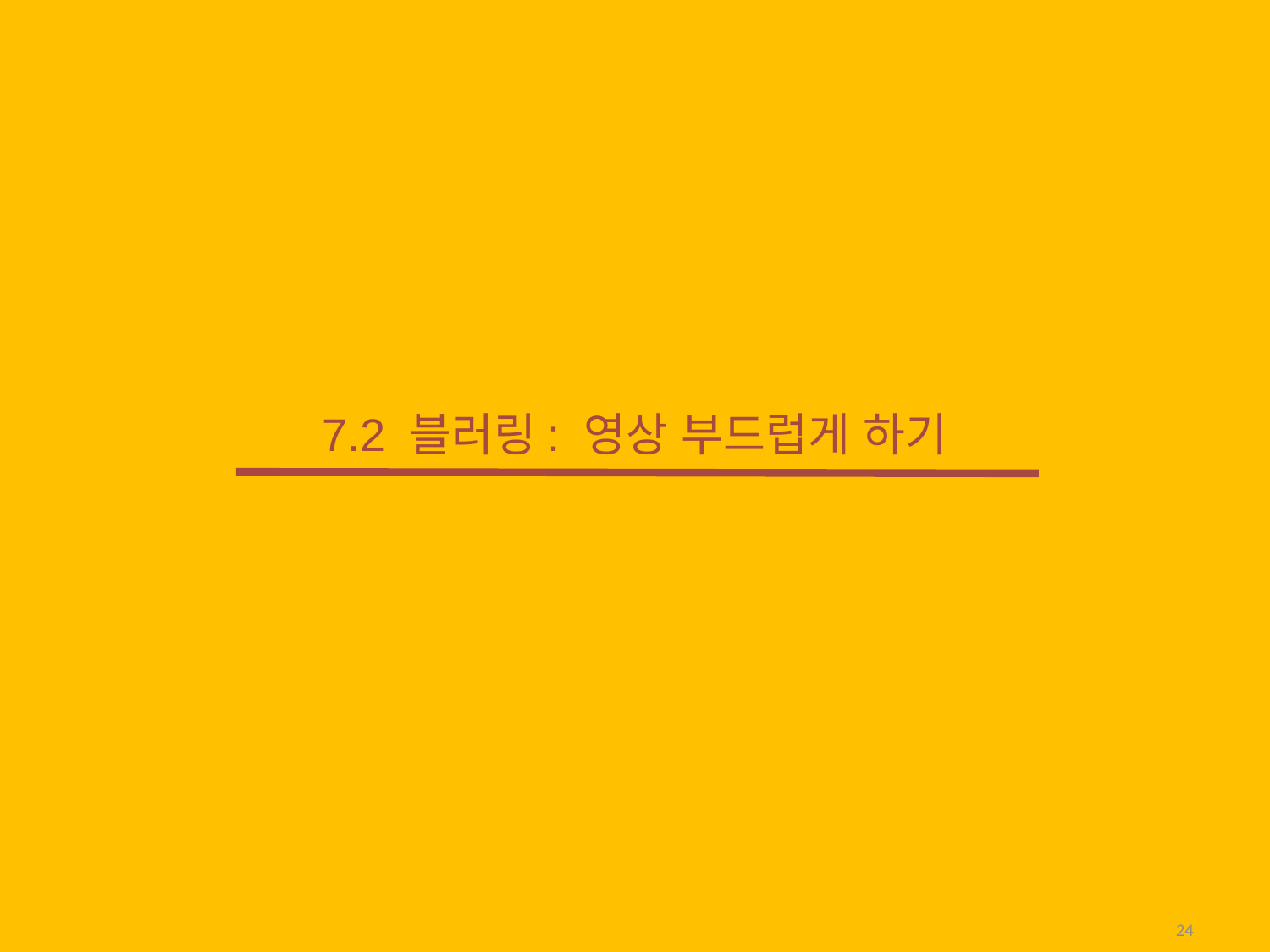

# 7.2 블러링: 영상 부드럽게 하기
24